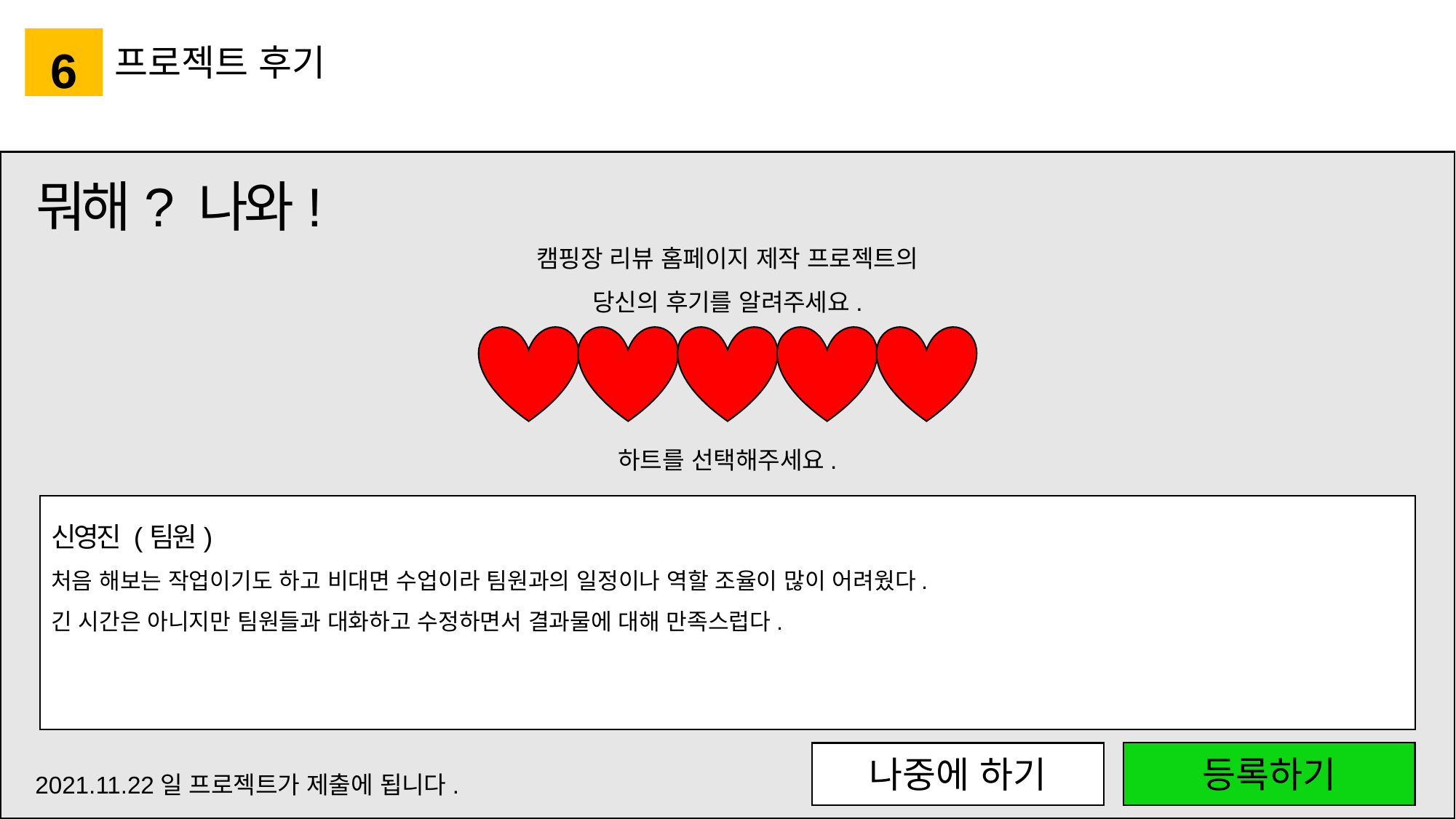

6
프로젝트 후기

뭐해? 나와!
캠핑장 리뷰 홈페이지 제작 프로젝트의
당신의 후기를 알려주세요.

하트를 선택해주세요.

신영진 (팀원)
처음 해보는 작업이기도 하고 비대면 수업이라 팀원과의 일정이나 역할 조율이 많이 어려웠다.
긴 시간은 아니지만 팀원들과 대화하고 수정하면서 결과물에 대해 만족스럽다.

등록하기

나중에 하기
2021.11.22일 프로젝트가 제출에 됩니다.